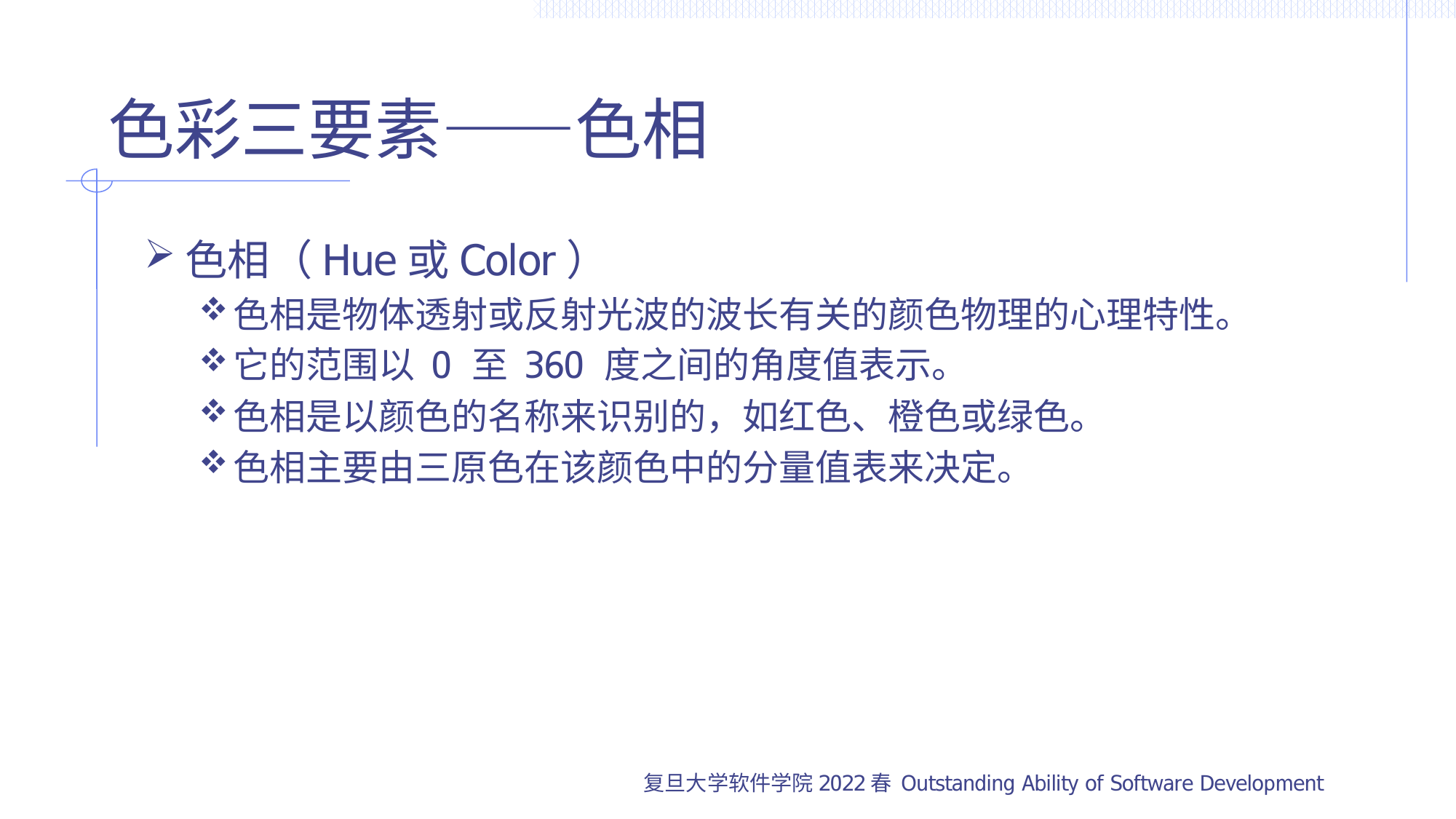

# 色彩三要素——色相
色相（Hue或Color）
色相是物体透射或反射光波的波长有关的颜色物理的心理特性。
它的范围以 0 至 360 度之间的角度值表示。
色相是以颜色的名称来识别的，如红色、橙色或绿色。
色相主要由三原色在该颜色中的分量值表来决定。